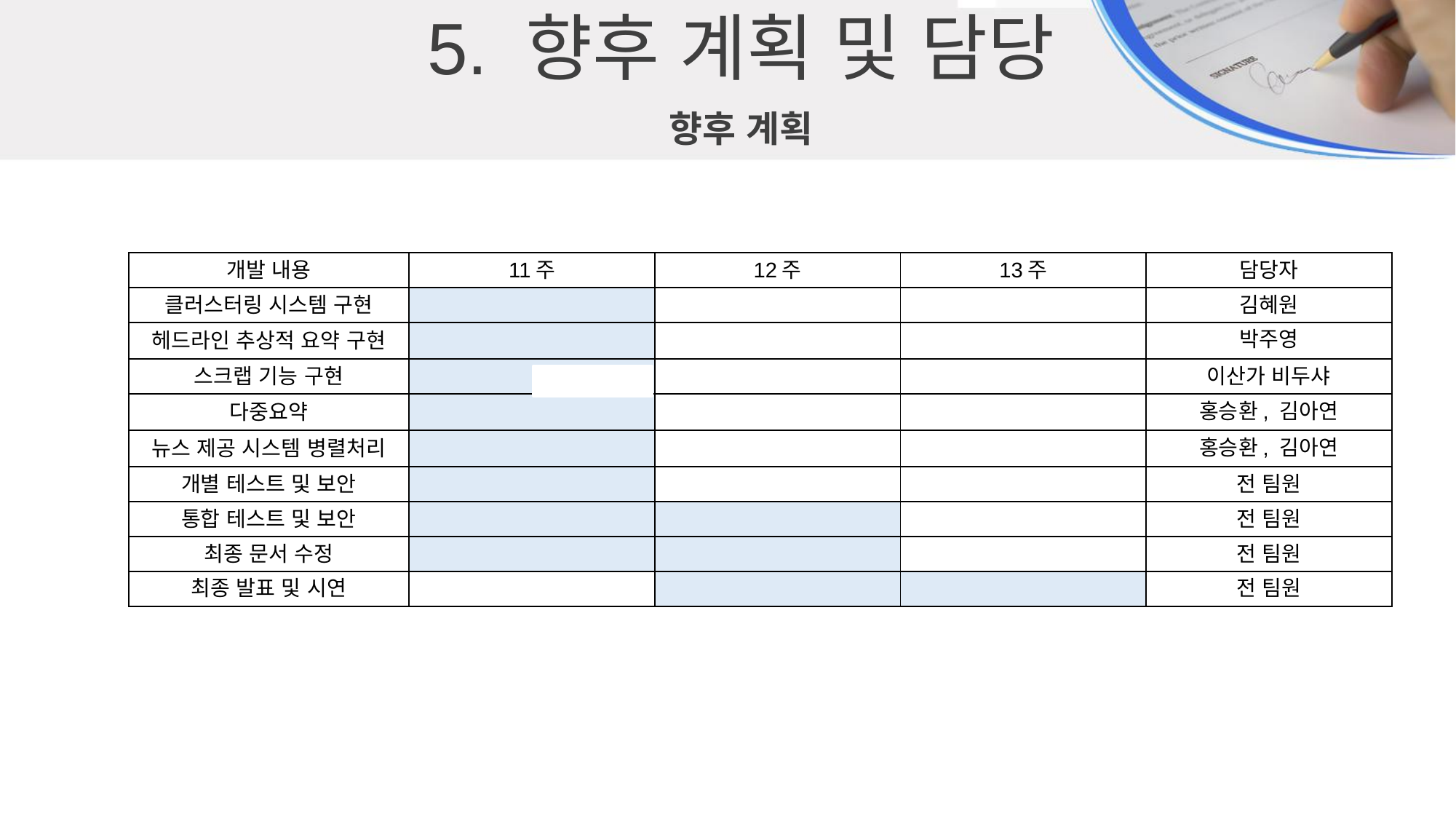

5. 향후 계획 및 담당
향후 계획
| 개발 내용 | 11주 | 12주 | 13주 | 담당자 |
| --- | --- | --- | --- | --- |
| 클러스터링 시스템 구현 |  |  |  | 김혜원 |
| 헤드라인 추상적 요약 구현 |  |  |  | 박주영 |
| 스크랩 기능 구현 |  |  |  | 이산가 비두샤 |
| 다중요약 |  |  |  | 홍승환, 김아연 |
| 뉴스 제공 시스템 병렬처리 |  |  |  | 홍승환, 김아연 |
| 개별 테스트 및 보안 |  |  |  | 전 팀원 |
| 통합 테스트 및 보안 |  |  |  | 전 팀원 |
| 최종 문서 수정 |  |  |  | 전 팀원 |
| 최종 발표 및 시연 |  |  |  | 전 팀원 |